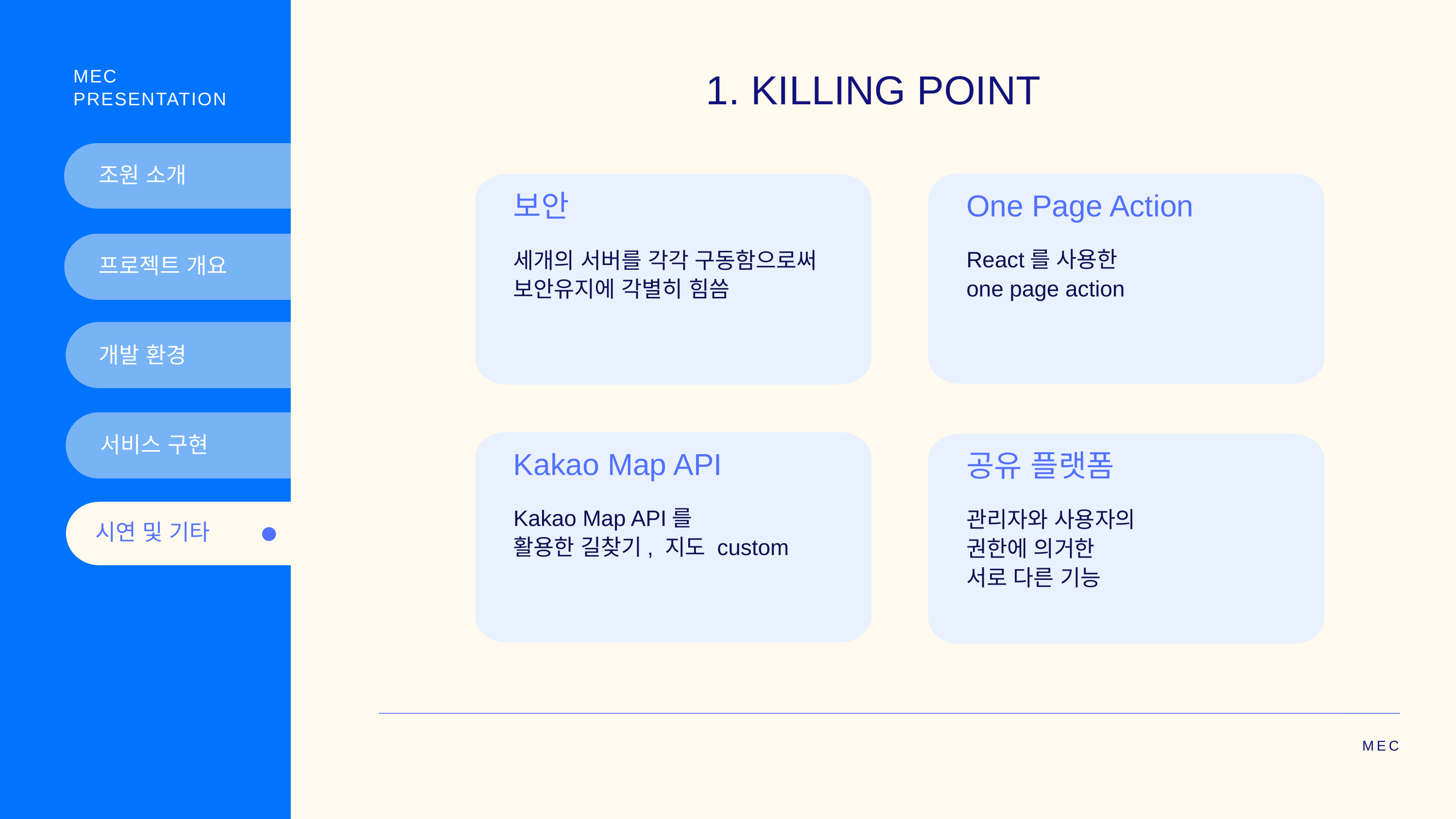

MEC PRESENTATION
1. KILLING POINT

조원 소개

One Page Action
React를 사용한
one page action

보안
세개의 서버를 각각 구동함으로써 보안유지에 각별히 힘씀

프로젝트 개요

개발 환경

Kakao Map API
Kakao Map API를
활용한 길찾기, 지도 custom

공유 플랫폼
관리자와 사용자의
권한에 의거한
서로 다른 기능
서비스 구현

시연 및 기타

MEC